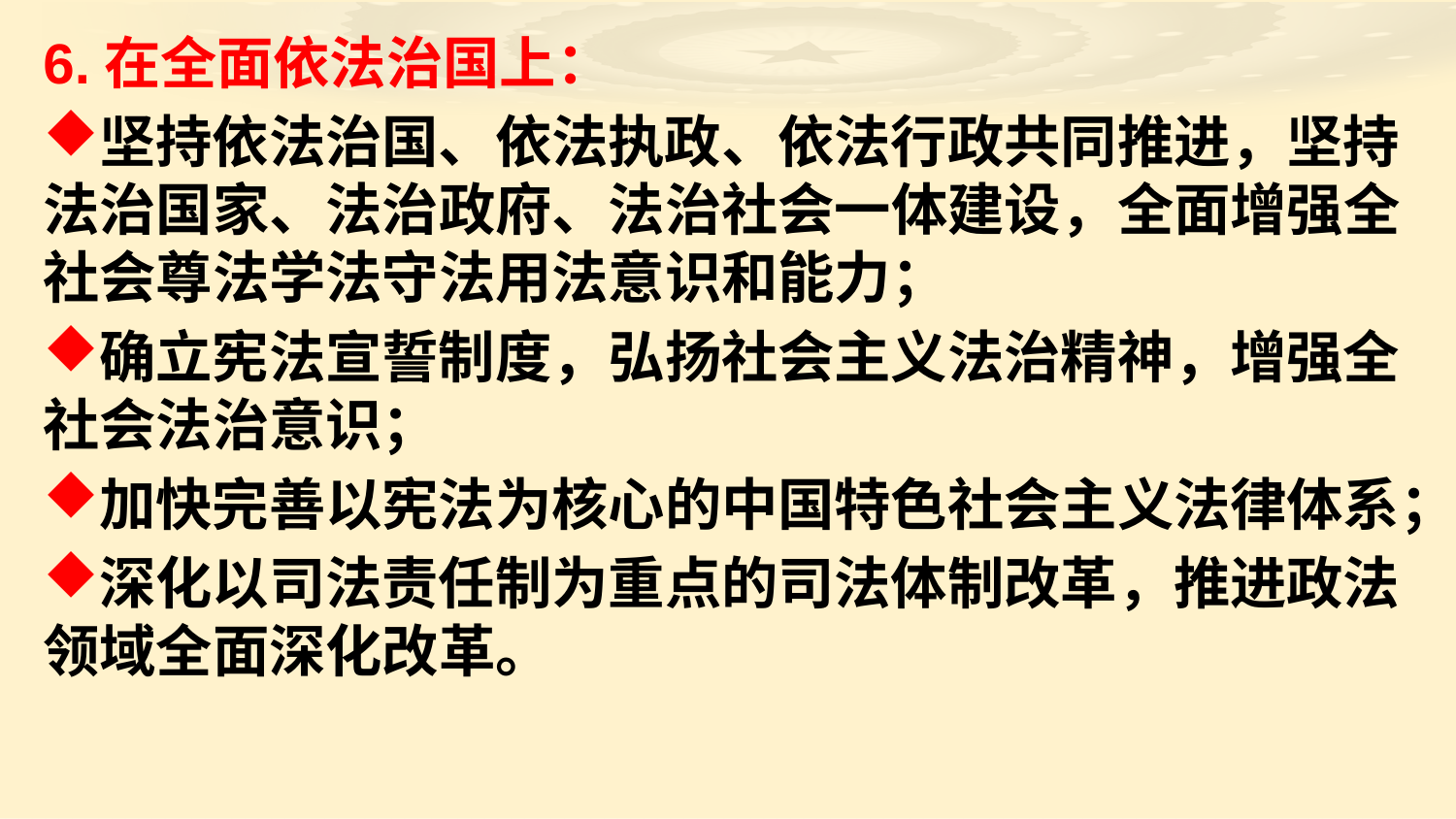

6.在全面依法治国上：
坚持依法治国、依法执政、依法行政共同推进，坚持法治国家、法治政府、法治社会一体建设，全面增强全社会尊法学法守法用法意识和能力；
确立宪法宣誓制度，弘扬社会主义法治精神，增强全社会法治意识；
加快完善以宪法为核心的中国特色社会主义法律体系；
深化以司法责任制为重点的司法体制改革，推进政法领域全面深化改革。